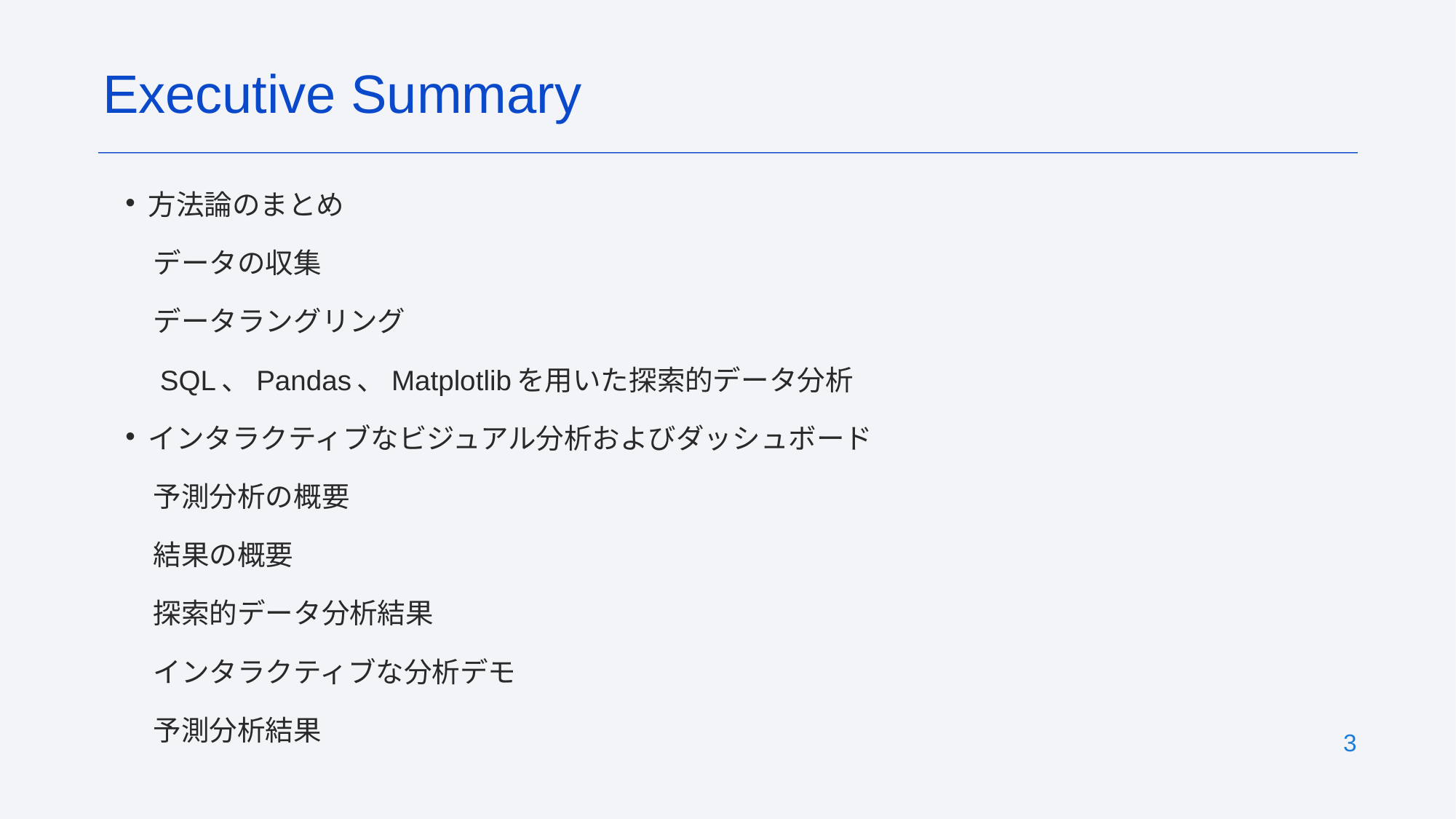

Executive Summary
方法論のまとめ
　データの収集
　データラングリング
　SQL、Pandas、Matplotlibを用いた探索的データ分析
インタラクティブなビジュアル分析およびダッシュボード
　予測分析の概要
　結果の概要
　探索的データ分析結果
　インタラクティブな分析デモ
　予測分析結果
3